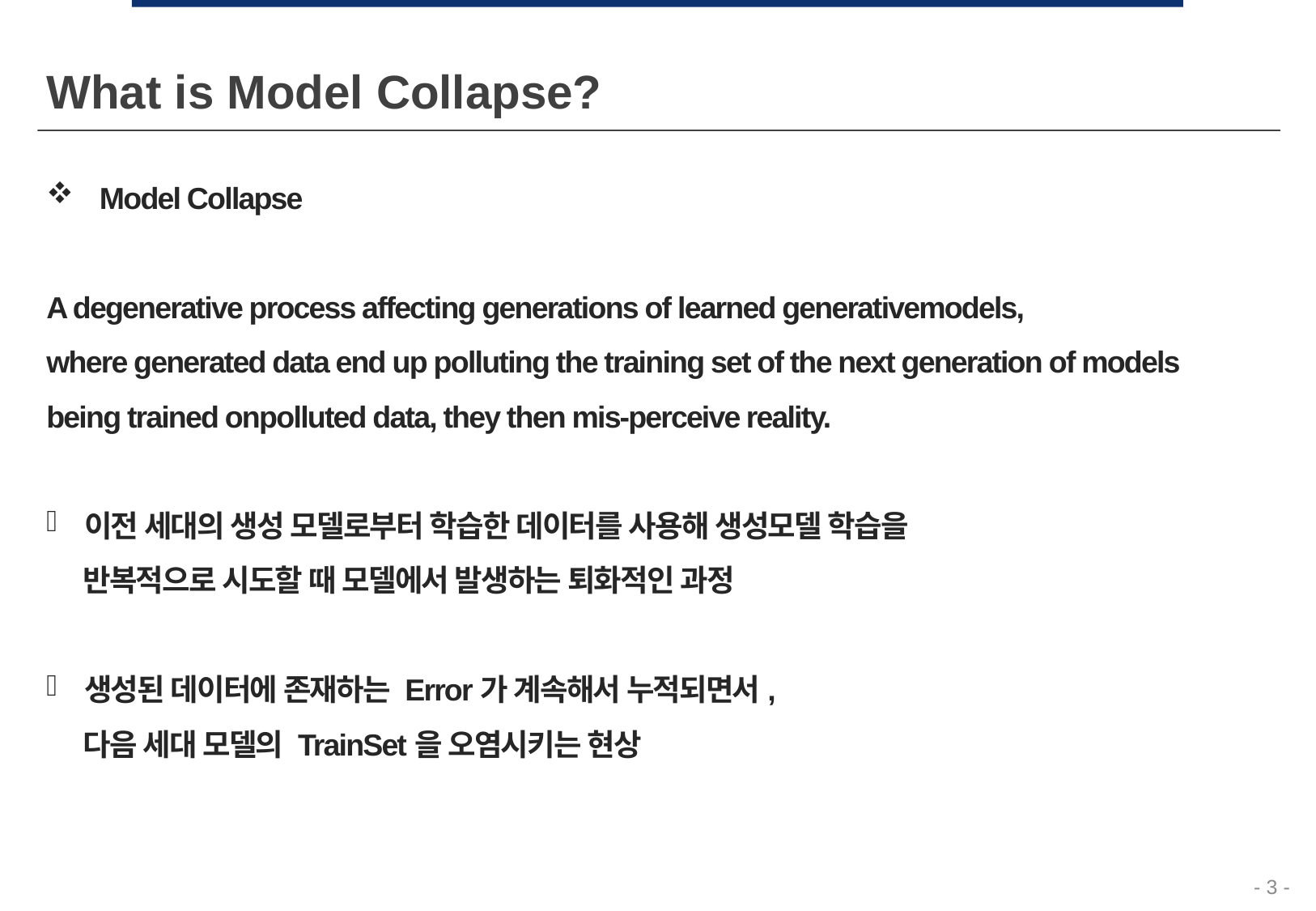

What is Model Collapse?
Model Collapse

A degenerative process affecting generations of learned generativemodels,
where generated data end up polluting the training set of the next generation of models being trained onpolluted data, they then mis-perceive reality.

이전 세대의 생성 모델로부터 학습한 데이터를 사용해 생성모델 학습을
    반복적으로 시도할 때 모델에서 발생하는 퇴화적인 과정

생성된 데이터에 존재하는 Error가 계속해서 누적되면서,
    다음 세대 모델의 TrainSet을 오염시키는 현상

- 3 -